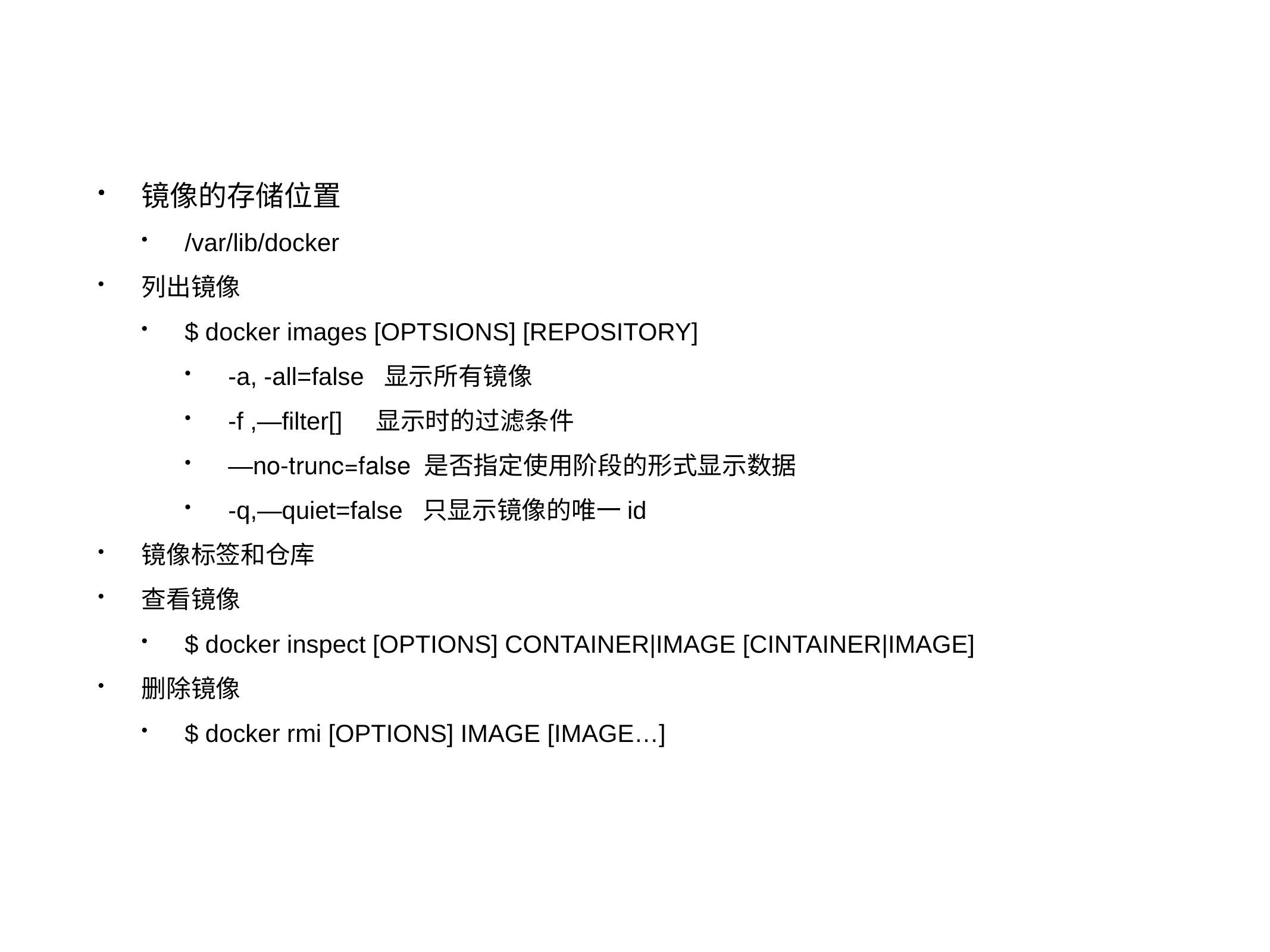

镜像的存储位置
/var/lib/docker
列出镜像
$ docker images [OPTSIONS] [REPOSITORY]
-a, -all=false  显示所有镜像
-f ,—filter[]    显示时的过滤条件
—no-trunc=false 是否指定使用阶段的形式显示数据
-q,—quiet=false  只显示镜像的唯一id
镜像标签和仓库
查看镜像
$ docker inspect [OPTIONS] CONTAINER|IMAGE [CINTAINER|IMAGE]
删除镜像
$ docker rmi [OPTIONS] IMAGE [IMAGE…]